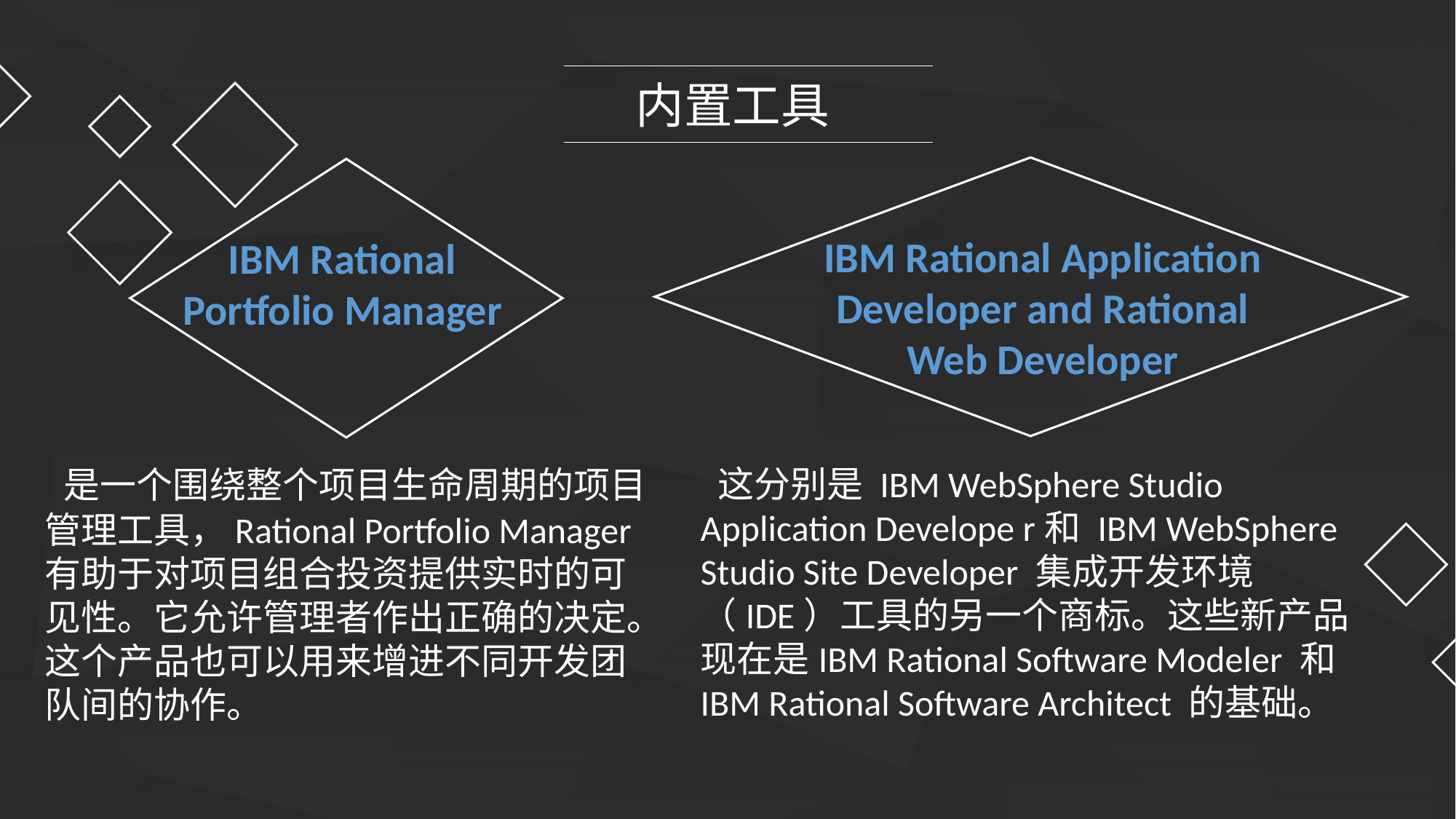

内置工具

IBM Rational Application Developer and Rational Web Developer
IBM Rational Portfolio Manager
 是一个围绕整个项目生命周期的项目管理工具，Rational Portfolio Manager有助于对项目组合投资提供实时的可见性。它允许管理者作出正确的决定。这个产品也可以用来增进不同开发团队间的协作。
 这分别是 IBM WebSphere Studio Application Develope r和 IBM WebSphere Studio Site Developer 集成开发环境（IDE）工具的另一个商标。这些新产品现在是IBM Rational Software Modeler 和 IBM Rational Software Architect 的基础。